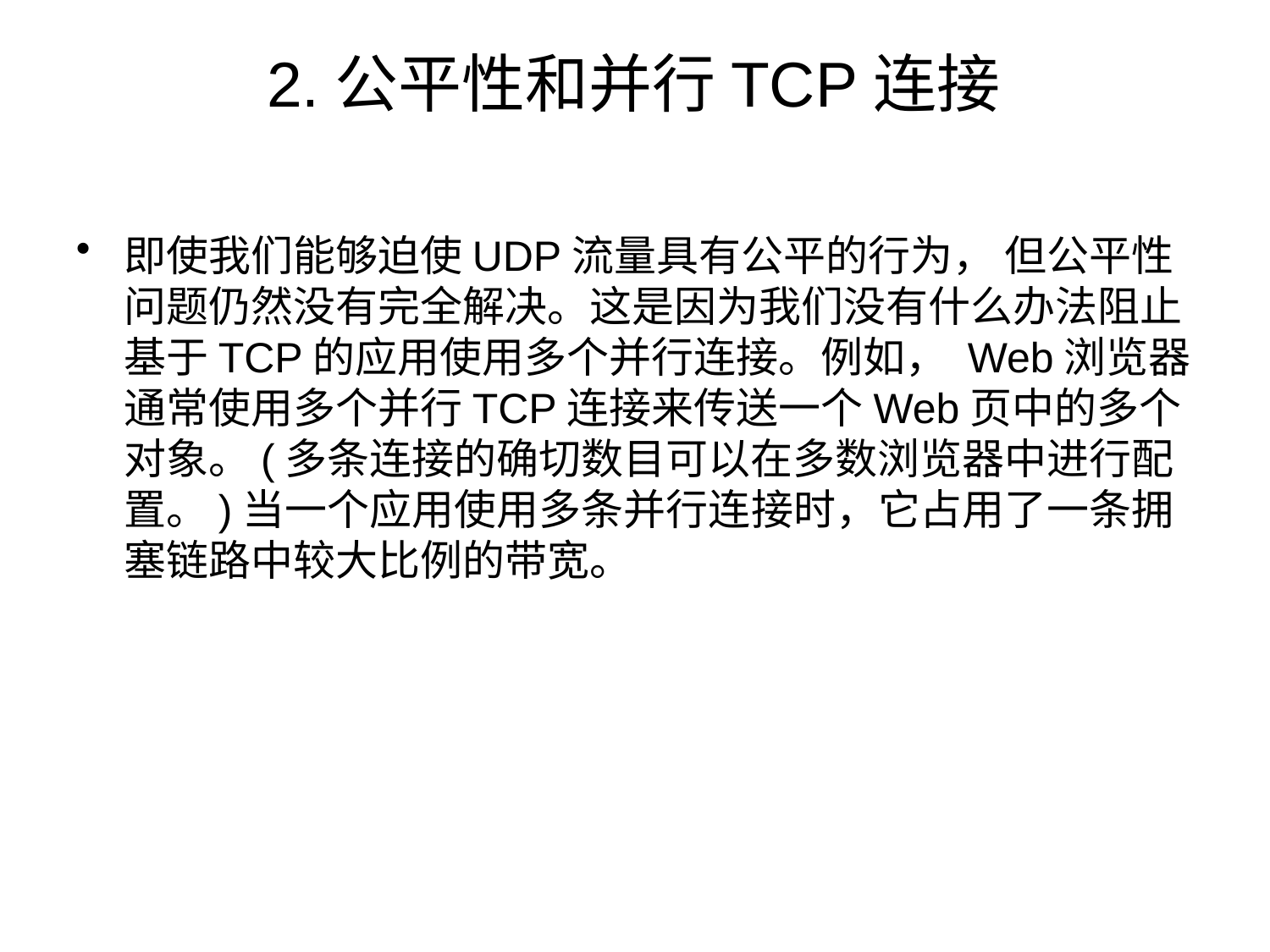

# 2.公平性和并行TCP连接
即使我们能够迫使UDP流量具有公平的行为， 但公平性问题仍然没有完全解决。这是因为我们没有什么办法阻止基于TCP的应用使用多个并行连接。例如， Web浏览器通常使用多个并行TCP连接来传送一个Web页中的多个对象。(多条连接的确切数目可以在多数浏览器中进行配置。)当一个应用使用多条并行连接时，它占用了一条拥塞链路中较大比例的带宽。